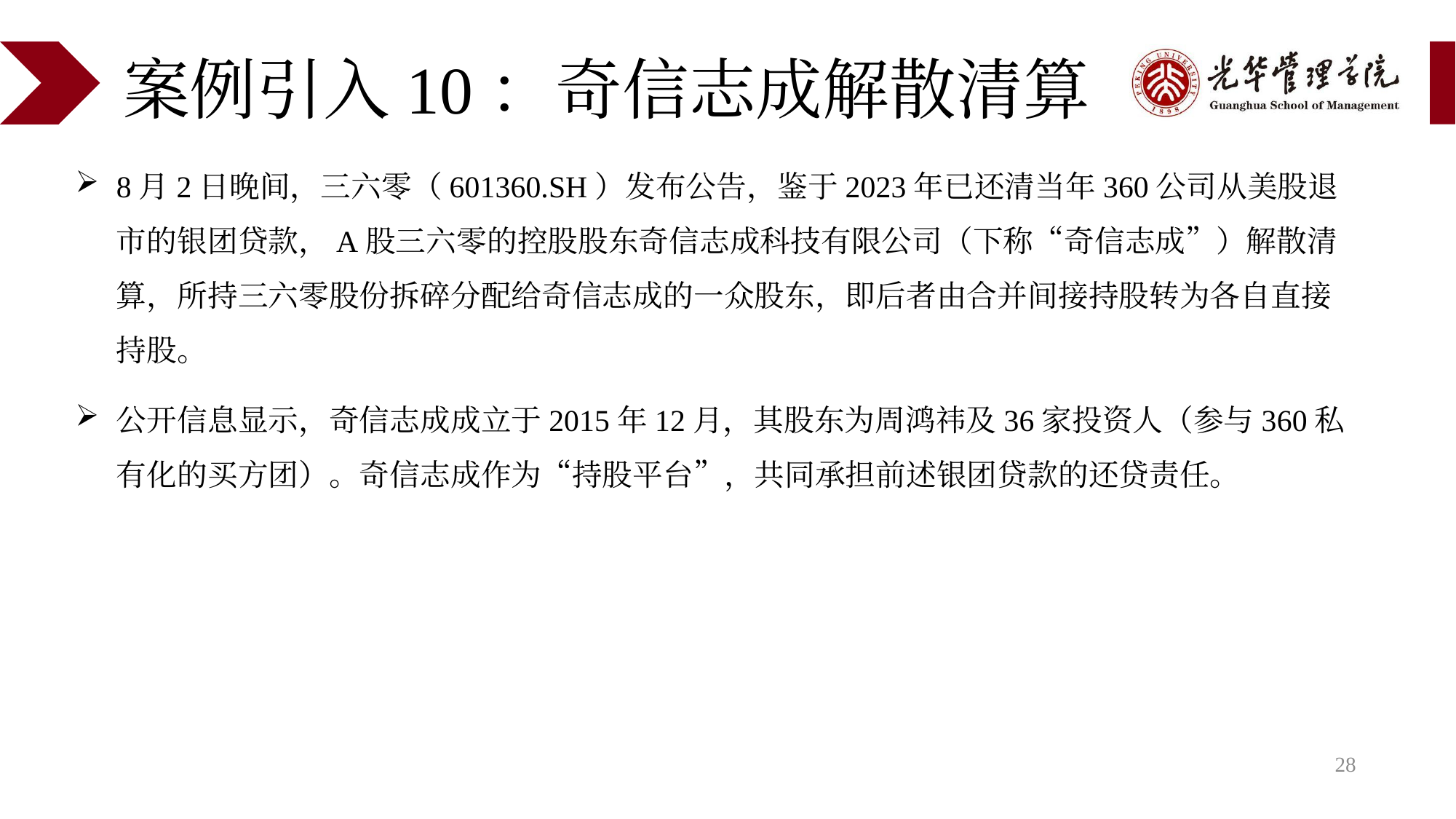

# 案例引入10：奇信志成解散清算
8月2日晚间，三六零（601360.SH）发布公告，鉴于2023年已还清当年360公司从美股退市的银团贷款，A股三六零的控股股东奇信志成科技有限公司（下称“奇信志成”）解散清算，所持三六零股份拆碎分配给奇信志成的一众股东，即后者由合并间接持股转为各自直接持股。
公开信息显示，奇信志成成立于2015年12月，其股东为周鸿祎及36家投资人（参与360私有化的买方团）。奇信志成作为“持股平台”，共同承担前述银团贷款的还贷责任。

28